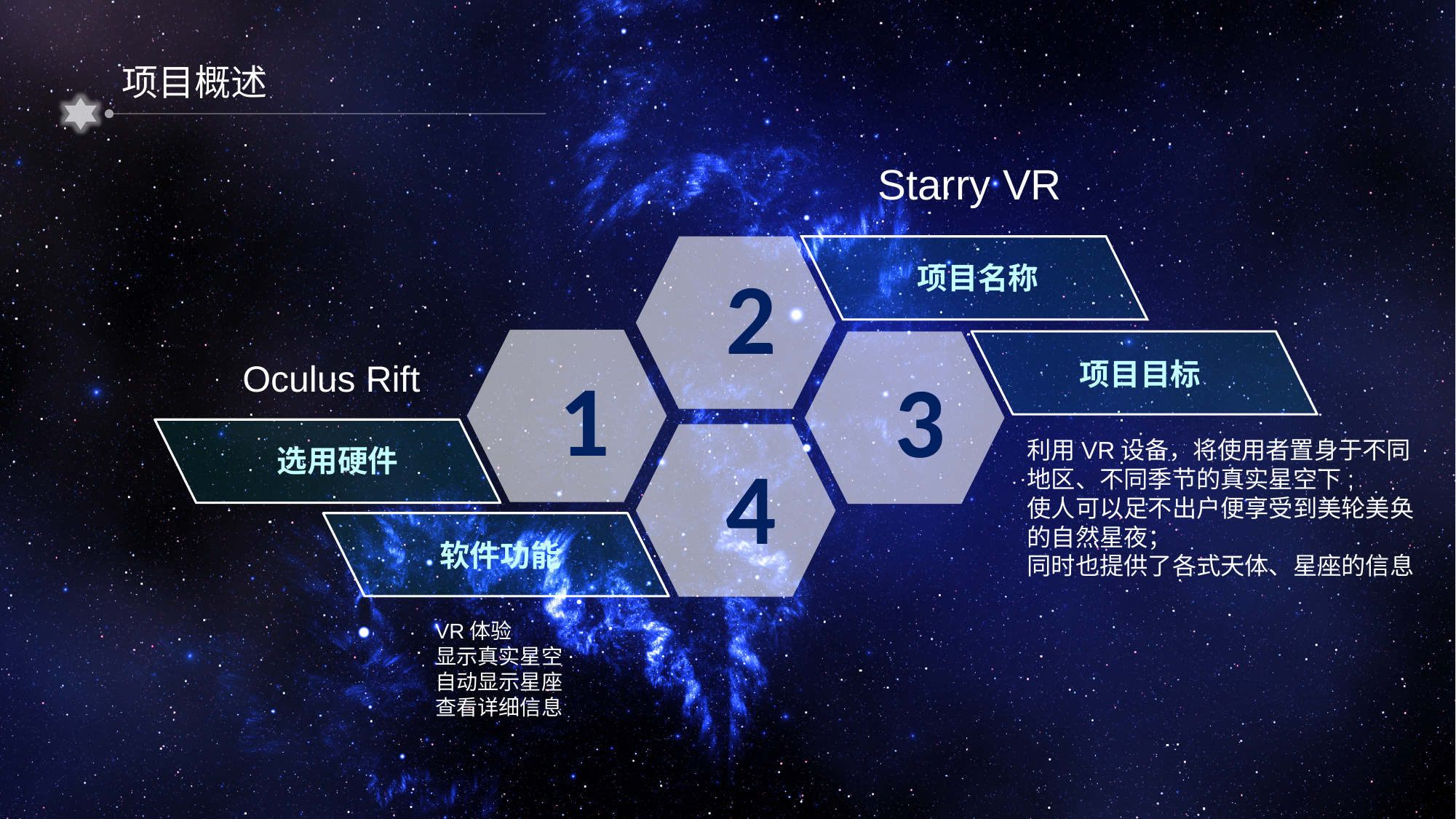

项目概述

Starry VR

2

项目名称

1

项目目标

3
Oculus Rift

选用硬件

4
利用VR设备，将使用者置身于不同地区、不同季节的真实星空下;
使人可以足不出户便享受到美轮美奂的自然星夜；
同时也提供了各式天体、星座的信息

软件功能
VR体验
显示真实星空
自动显示星座
查看详细信息